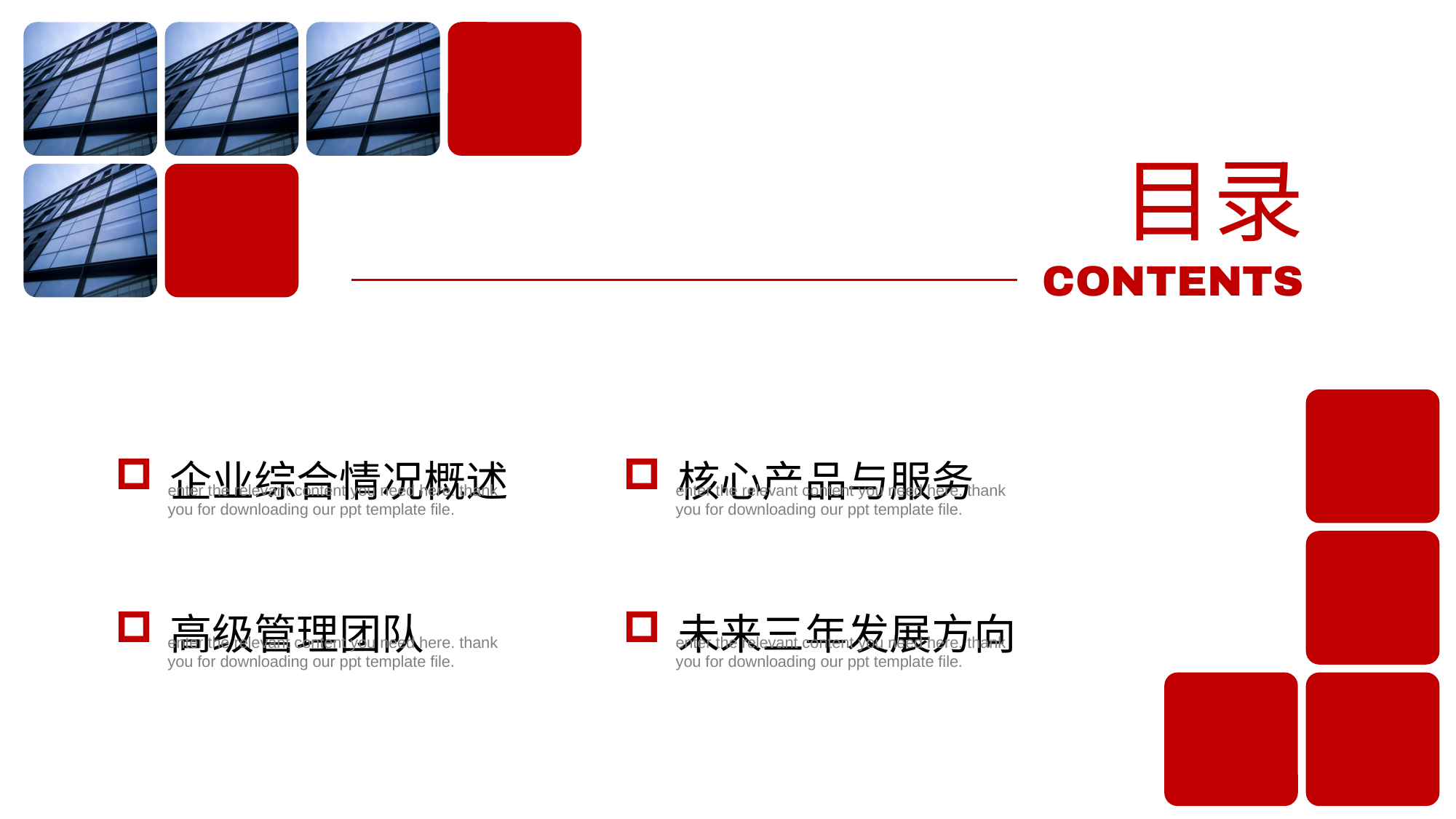

目录

CONTENTS
企业综合情况概述
高级管理团队
核心产品与服务
未来三年发展方向

enter the relevant content you need here. thank you for downloading our ppt template file.
enter the relevant content you need here. thank you for downloading our ppt template file.
enter the relevant content you need here. thank you for downloading our ppt template file.
enter the relevant content you need here. thank you for downloading our ppt template file.